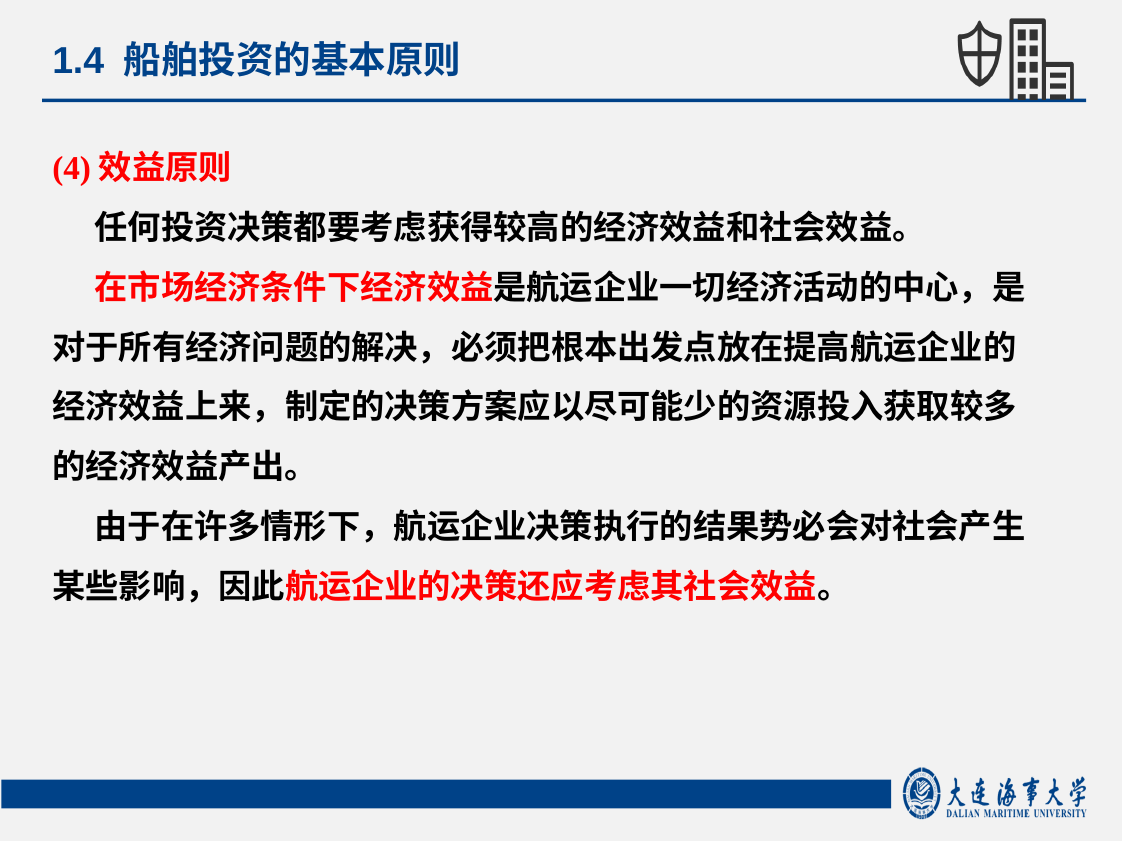

1.4 船舶投资的基本原则
(4)效益原则
任何投资决策都要考虑获得较高的经济效益和社会效益。
在市场经济条件下经济效益是航运企业一切经济活动的中心，是对于所有经济问题的解决，必须把根本出发点放在提高航运企业的经济效益上来，制定的决策方案应以尽可能少的资源投入获取较多的经济效益产出。
由于在许多情形下，航运企业决策执行的结果势必会对社会产生某些影响，因此航运企业的决策还应考虑其社会效益。